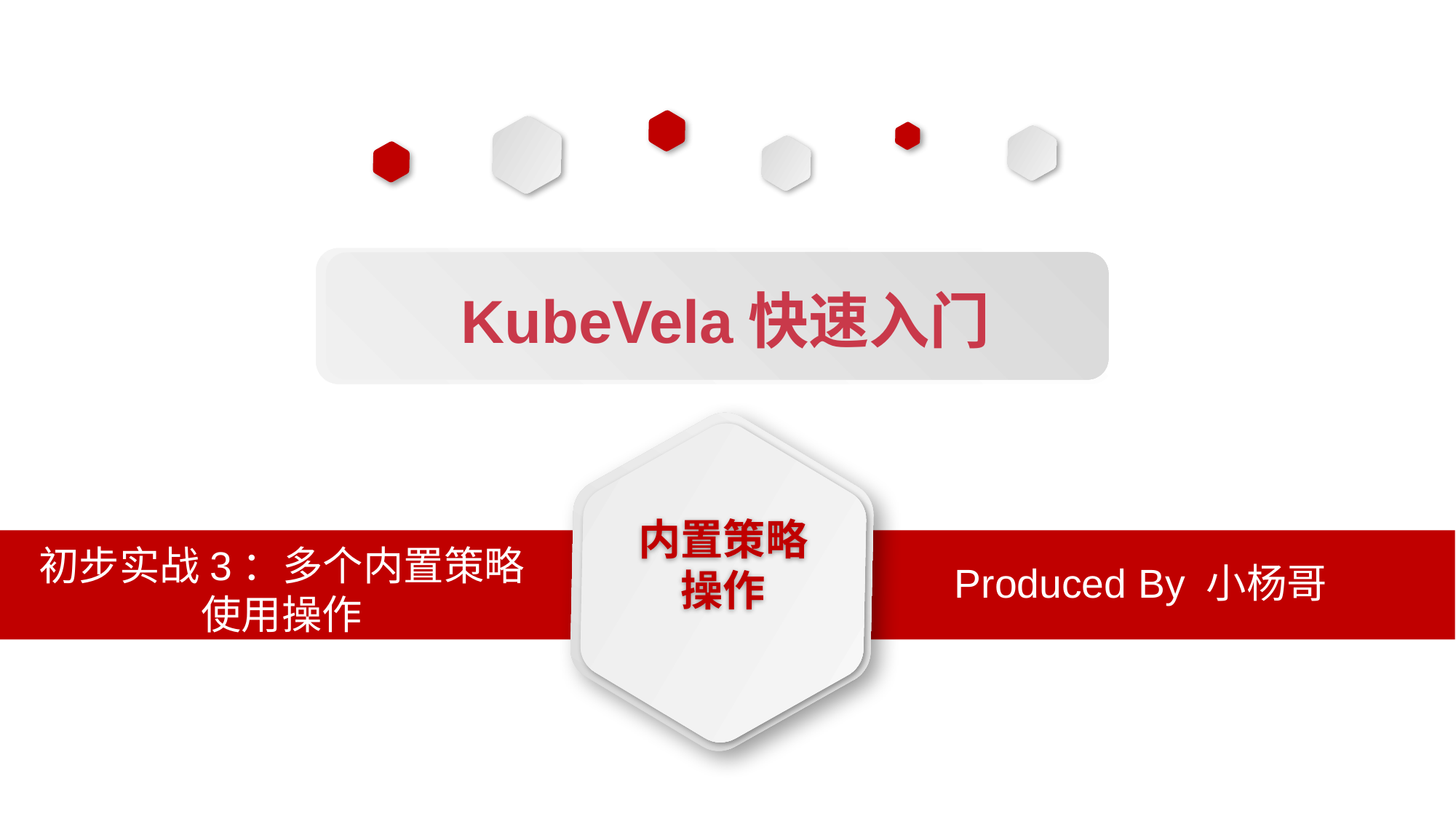

KubeVela快速入门

内置策略
操作

初步实战3：多个内置策略使用操作
Produced By 小杨哥